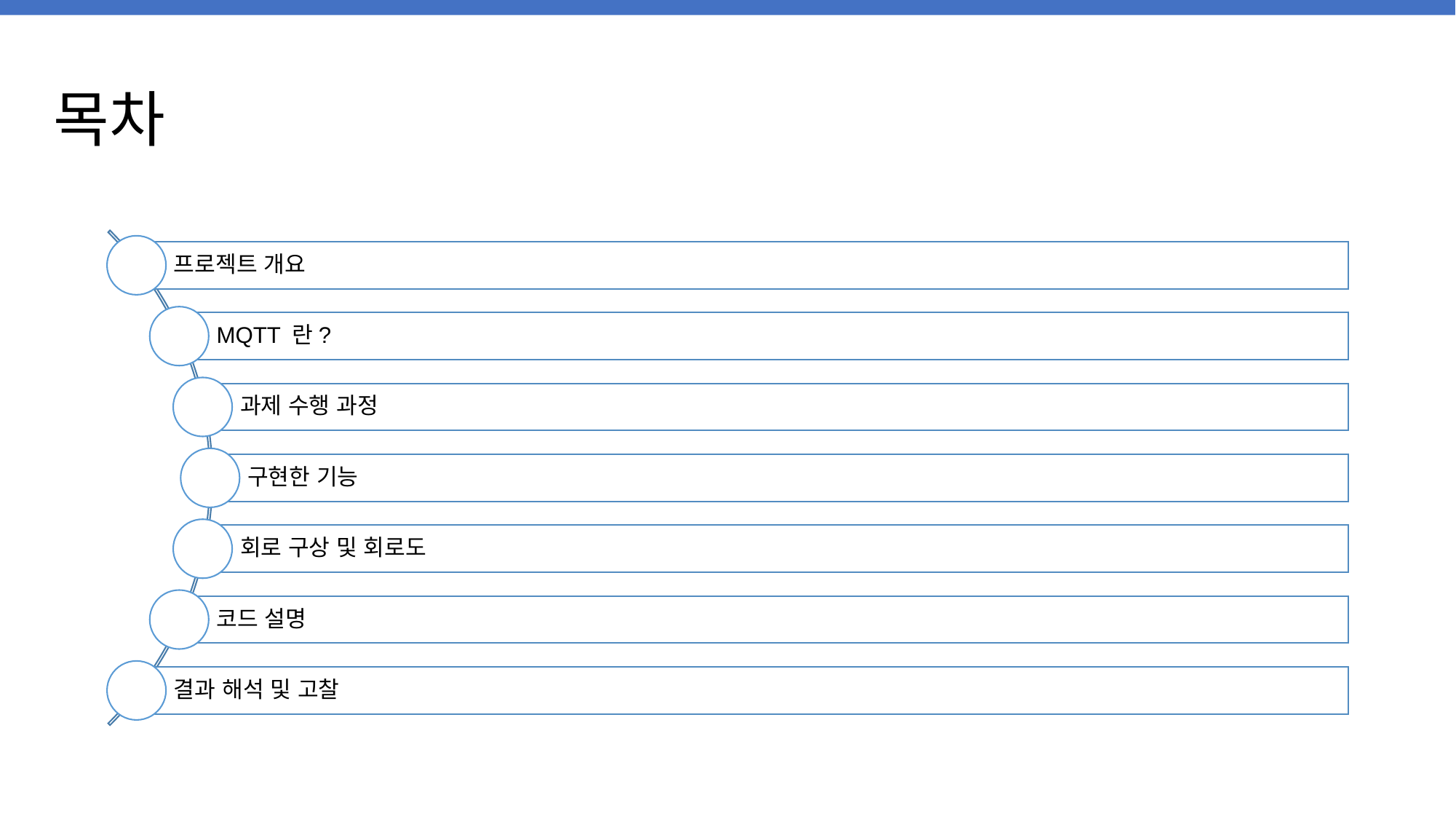

# 목차
프로젝트 개요
MQTT 란?
과제 수행 과정
구현한 기능
회로 구상 및 회로도
코드 설명
결과 해석 및 고찰